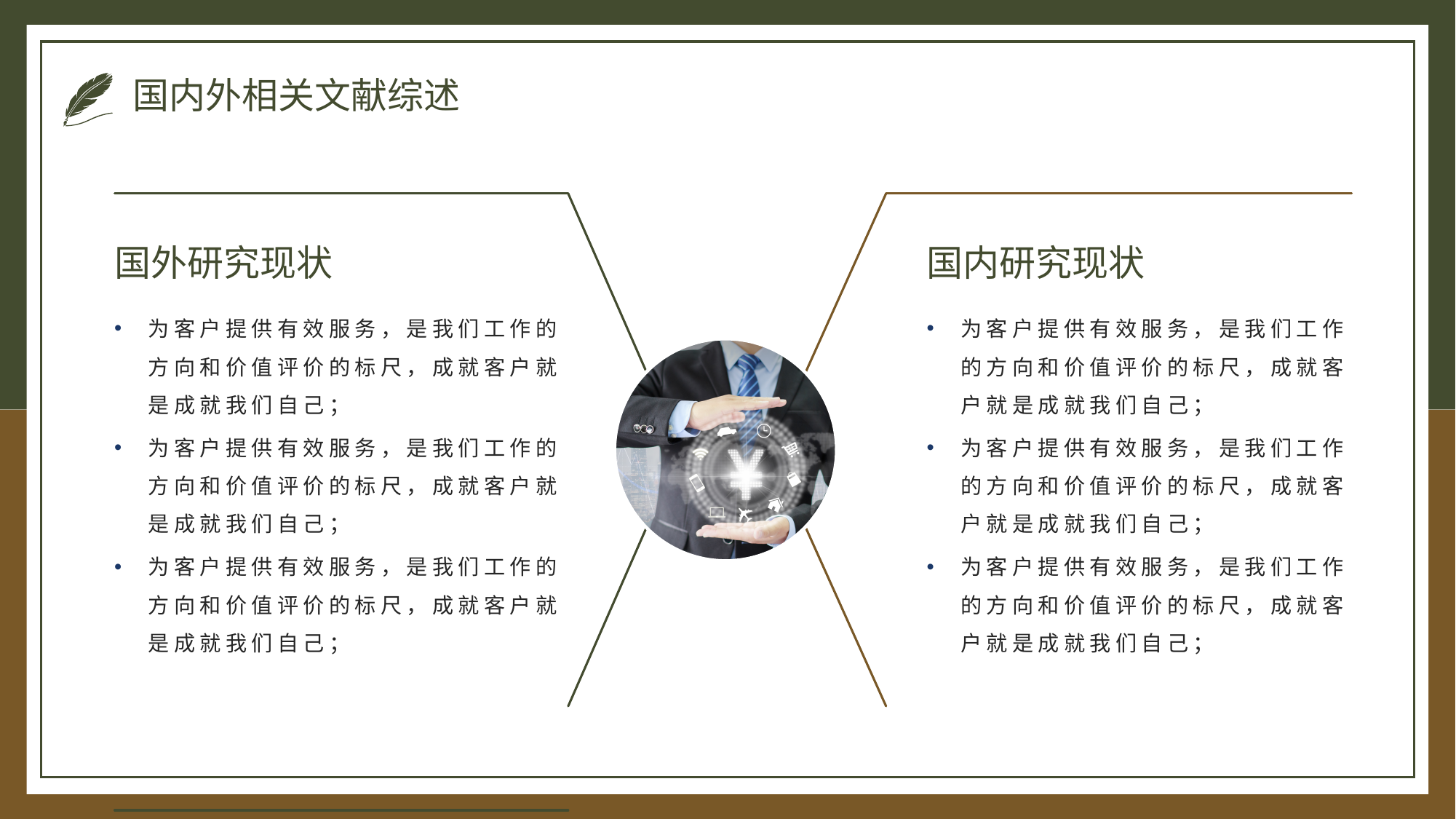

# 国内外相关文献综述
国外研究现状
为客户提供有效服务，是我们工作的方向和价值评价的标尺，成就客户就是成就我们自己；
为客户提供有效服务，是我们工作的方向和价值评价的标尺，成就客户就是成就我们自己；
为客户提供有效服务，是我们工作的方向和价值评价的标尺，成就客户就是成就我们自己；
国内研究现状
为客户提供有效服务，是我们工作的方向和价值评价的标尺，成就客户就是成就我们自己；
为客户提供有效服务，是我们工作的方向和价值评价的标尺，成就客户就是成就我们自己；
为客户提供有效服务，是我们工作的方向和价值评价的标尺，成就客户就是成就我们自己；